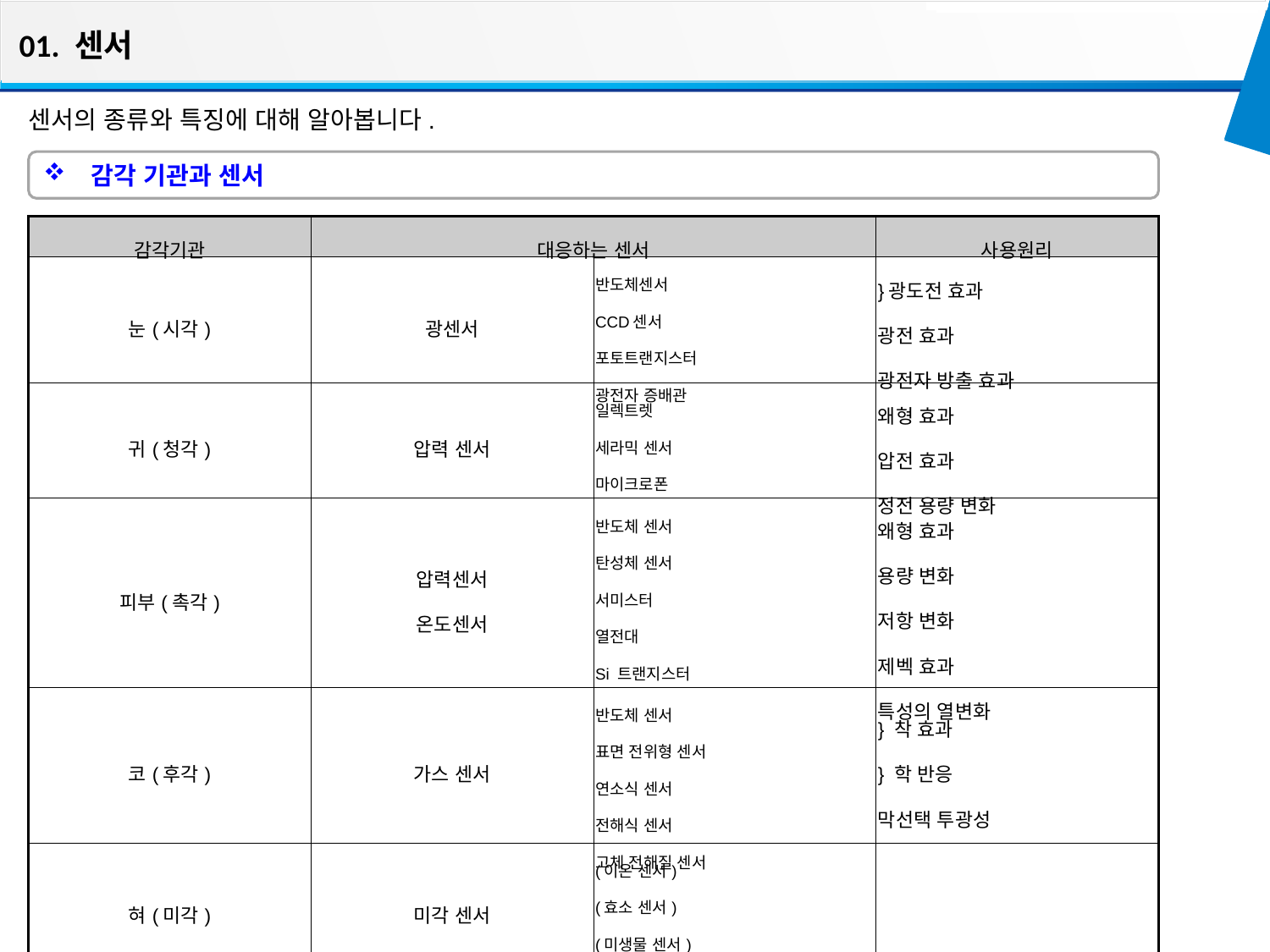

01. 센서

센서의 종류와 특징에 대해 알아봅니다.
감각 기관과 센서
| 감각기관 | 대응하는 센서 |  | 사용원리 |
| --- | --- | --- | --- |
| 눈(시각) | 광센서 | 반도체센서 CCD센서 포토트랜지스터 광전자 증배관 | }광도전 효과 광전 효과 광전자 방출 효과 |
| 귀(청각) | 압력 센서 | 일렉트렛 세라믹 센서 마이크로폰 | 왜형 효과 압전 효과 정전 용량 변화 |
| 피부(촉각) | 압력센서 온도센서 | 반도체 센서 탄성체 센서 서미스터 열전대 Si 트랜지스터 | 왜형 효과 용량 변화 저항 변화 제벡 효과 특성의 열변화 |
| 코(후각) | 가스 센서 | 반도체 센서 표면 전위형 센서 연소식 센서 전해식 센서 고체 전해질 센서 | } 착 효과 } 학 반응 막선택 투광성 |
| 혀(미각) | 미각 센서 | (이온 센서) (효소 센서) (미생물 센서) (면역 센서) |  |